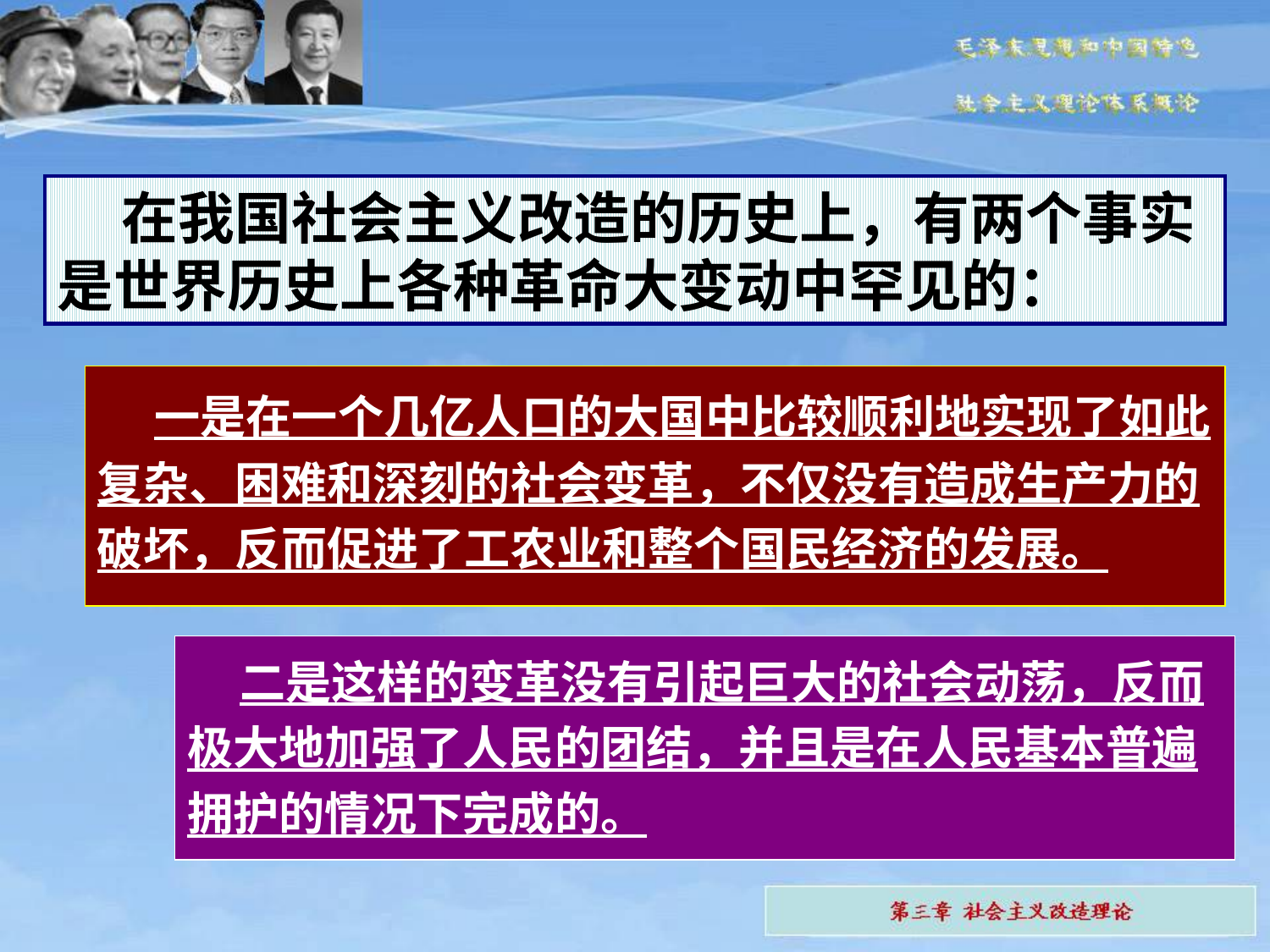

在我国社会主义改造的历史上，有两个事实是世界历史上各种革命大变动中罕见的：

    一是在一个几亿人口的大国中比较顺利地实现了如此复杂、困难和深刻的社会变革，不仅没有造成生产力的破坏，反而促进了工农业和整个国民经济的发展。

    二是这样的变革没有引起巨大的社会动荡，反而极大地加强了人民的团结，并且是在人民基本普遍拥护的情况下完成的。